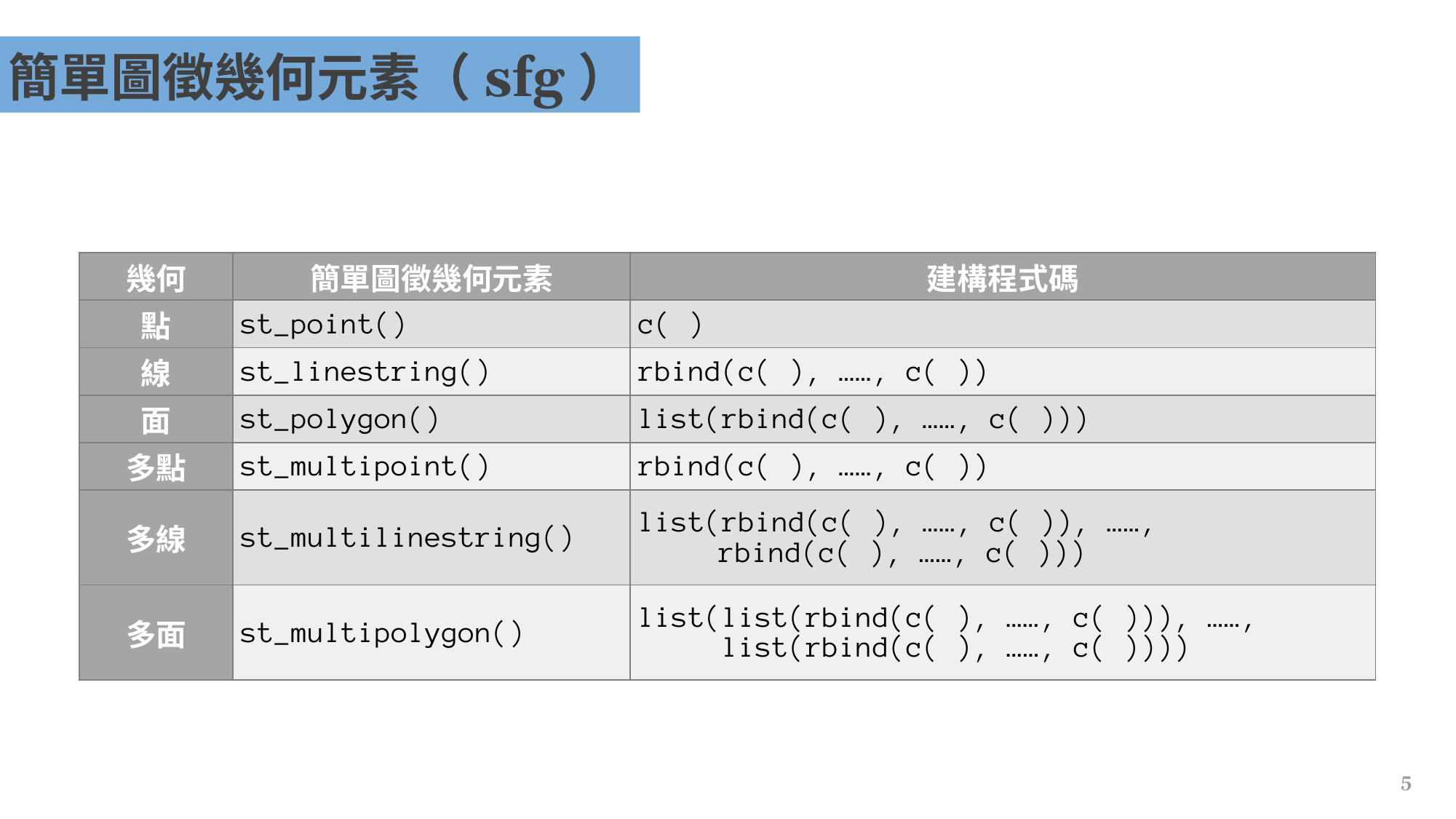

簡單圖徵幾何元素（sfg）
| 幾何 | 簡單圖徵幾何元素 | 建構程式碼 |
| --- | --- | --- |
| 點 | st\_point() | c( ) |
| 線 | st\_linestring() | rbind(c( ), ……, c( )) |
| 面 | st\_polygon() | list(rbind(c( ), ……, c( ))) |
| 多點 | st\_multipoint() | rbind(c( ), ……, c( )) |
| 多線 | st\_multilinestring() | list(rbind(c( ), ……, c( )), ……, rbind(c( ), ……, c( ))) |
| 多面 | st\_multipolygon() | list(list(rbind(c( ), ……, c( ))), ……, list(rbind(c( ), ……, c( )))) |
5